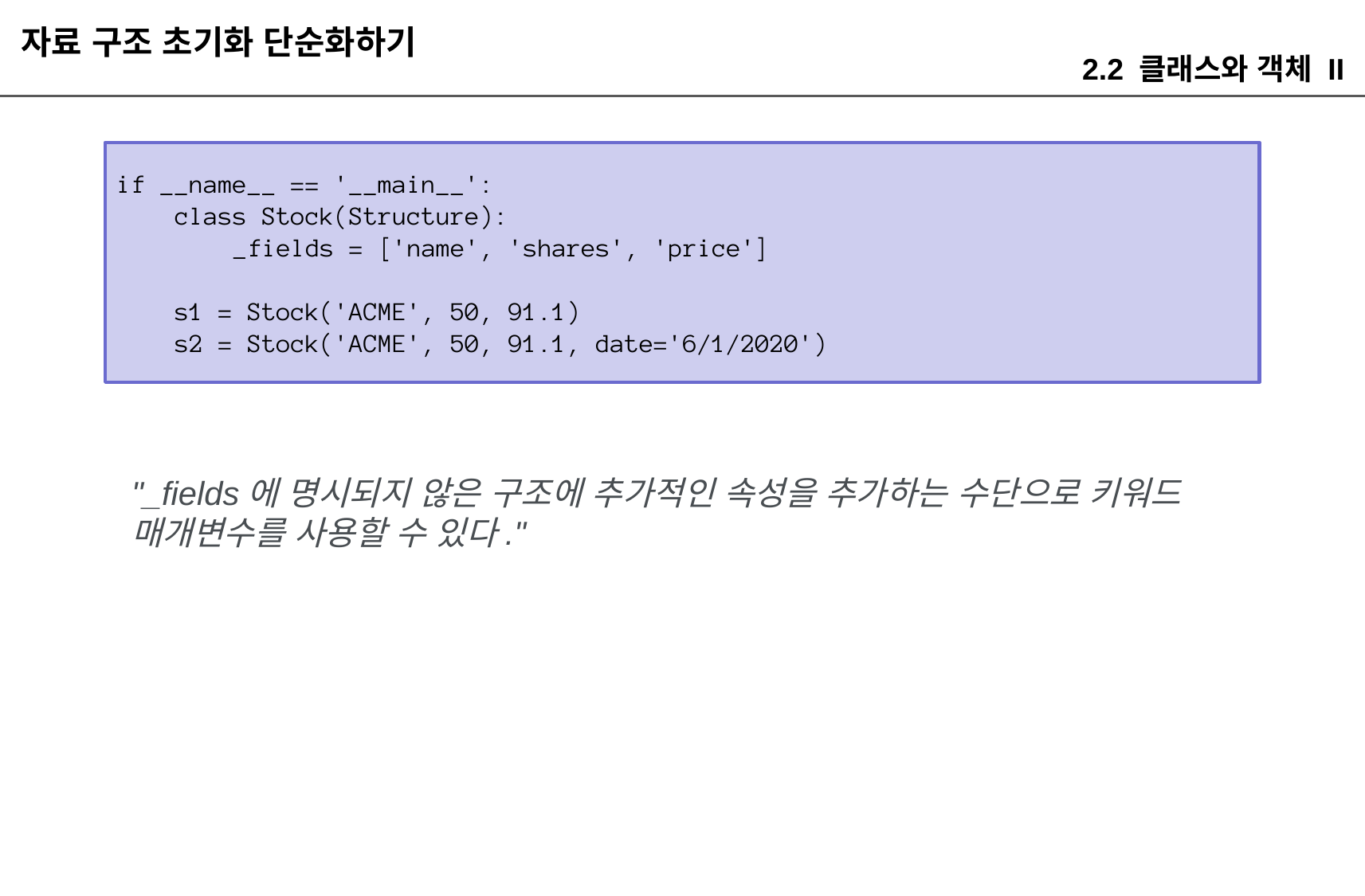

자료 구조 초기화 단순화하기
2.2 클래스와 객체 II
if __name__ == '__main__':
    class Stock(Structure):
        _fields = ['name', 'shares', 'price']

    s1 = Stock('ACME', 50, 91.1)
    s2 = Stock('ACME', 50, 91.1, date='6/1/2020')
"_fields에 명시되지 않은 구조에 추가적인 속성을 추가하는 수단으로 키워드 매개변수를 사용할 수 있다."